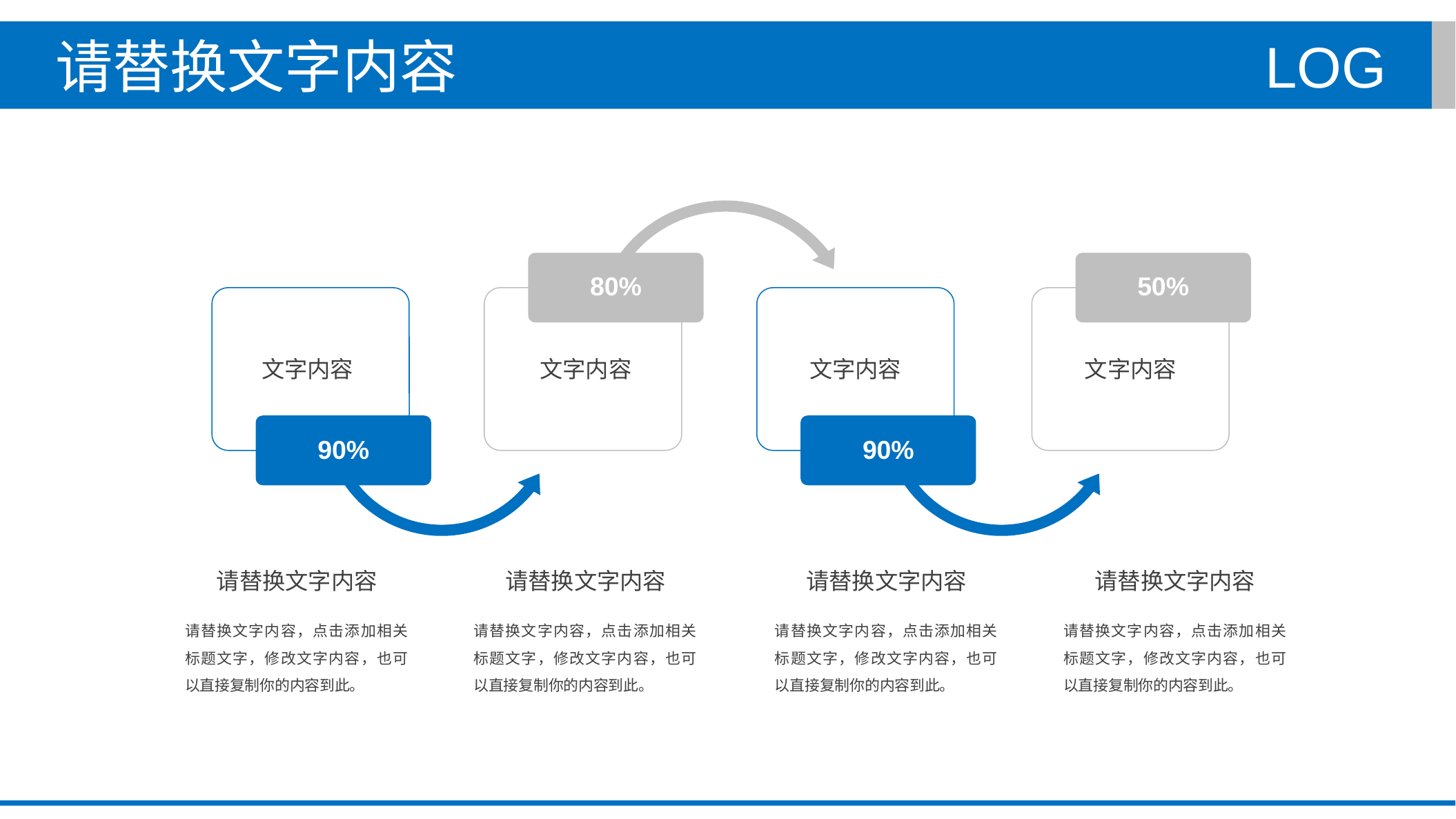

请替换文字内容
LOGO

80%
50%

文字内容
文字内容
文字内容
文字内容
90%
90%
请替换文字内容
请替换文字内容
请替换文字内容
请替换文字内容
请替换文字内容，点击添加相关标题文字，修改文字内容，也可以直接复制你的内容到此。
请替换文字内容，点击添加相关标题文字，修改文字内容，也可以直接复制你的内容到此。
请替换文字内容，点击添加相关标题文字，修改文字内容，也可以直接复制你的内容到此。
请替换文字内容，点击添加相关标题文字，修改文字内容，也可以直接复制你的内容到此。